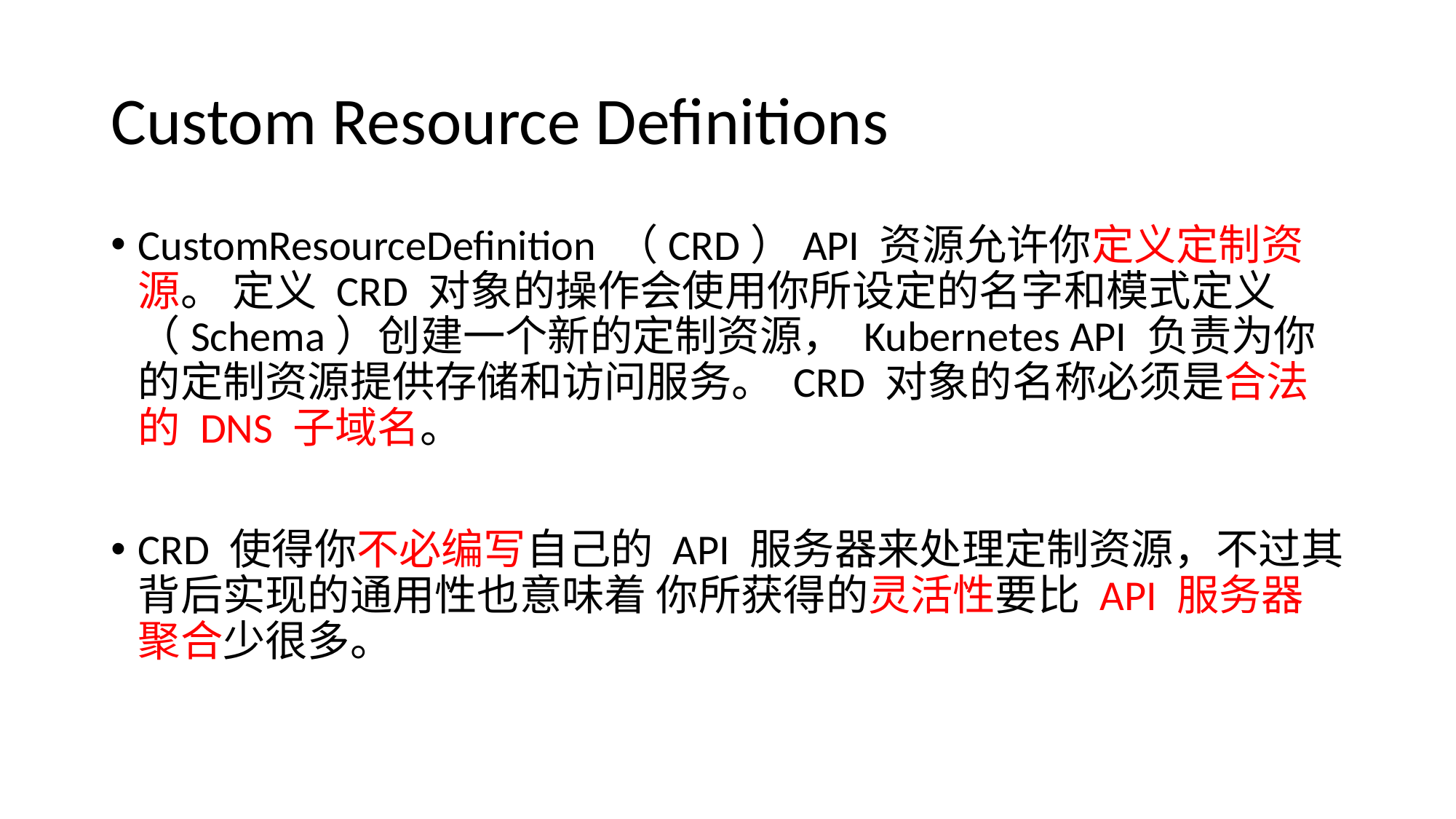

# Custom Resource Definitions
CustomResourceDefinition （CRD）API 资源允许你定义定制资源。 定义 CRD 对象的操作会使用你所设定的名字和模式定义（Schema）创建一个新的定制资源， Kubernetes API 负责为你的定制资源提供存储和访问服务。 CRD 对象的名称必须是合法的 DNS 子域名。

CRD 使得你不必编写自己的 API 服务器来处理定制资源，不过其背后实现的通用性也意味着 你所获得的灵活性要比 API 服务器聚合少很多。